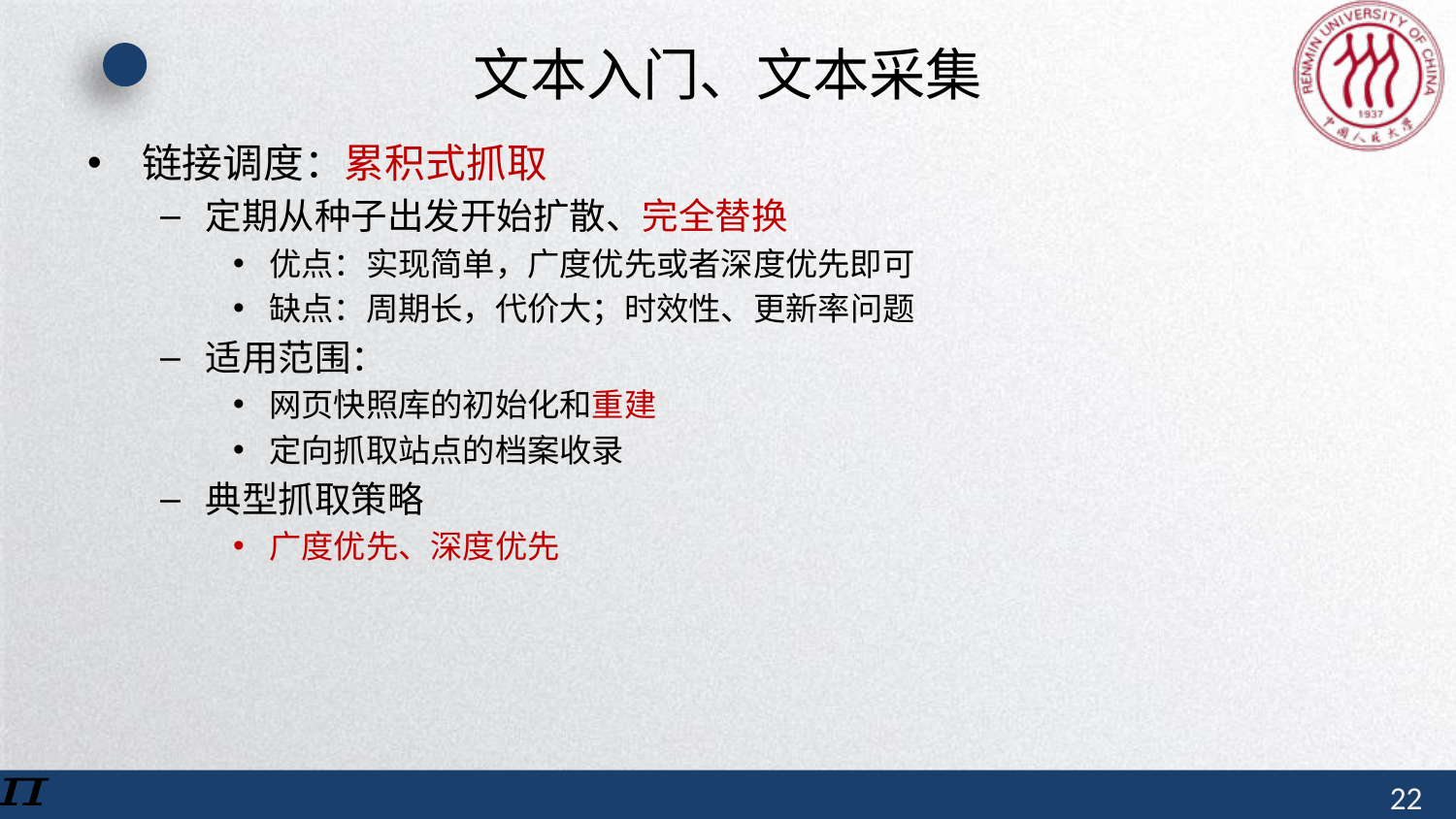

# 文本入门、文本采集
链接调度：累积式抓取
定期从种子出发开始扩散、完全替换
优点：实现简单，广度优先或者深度优先即可
缺点：周期长，代价大；时效性、更新率问题
适用范围：
网页快照库的初始化和重建
定向抓取站点的档案收录
典型抓取策略
广度优先、深度优先